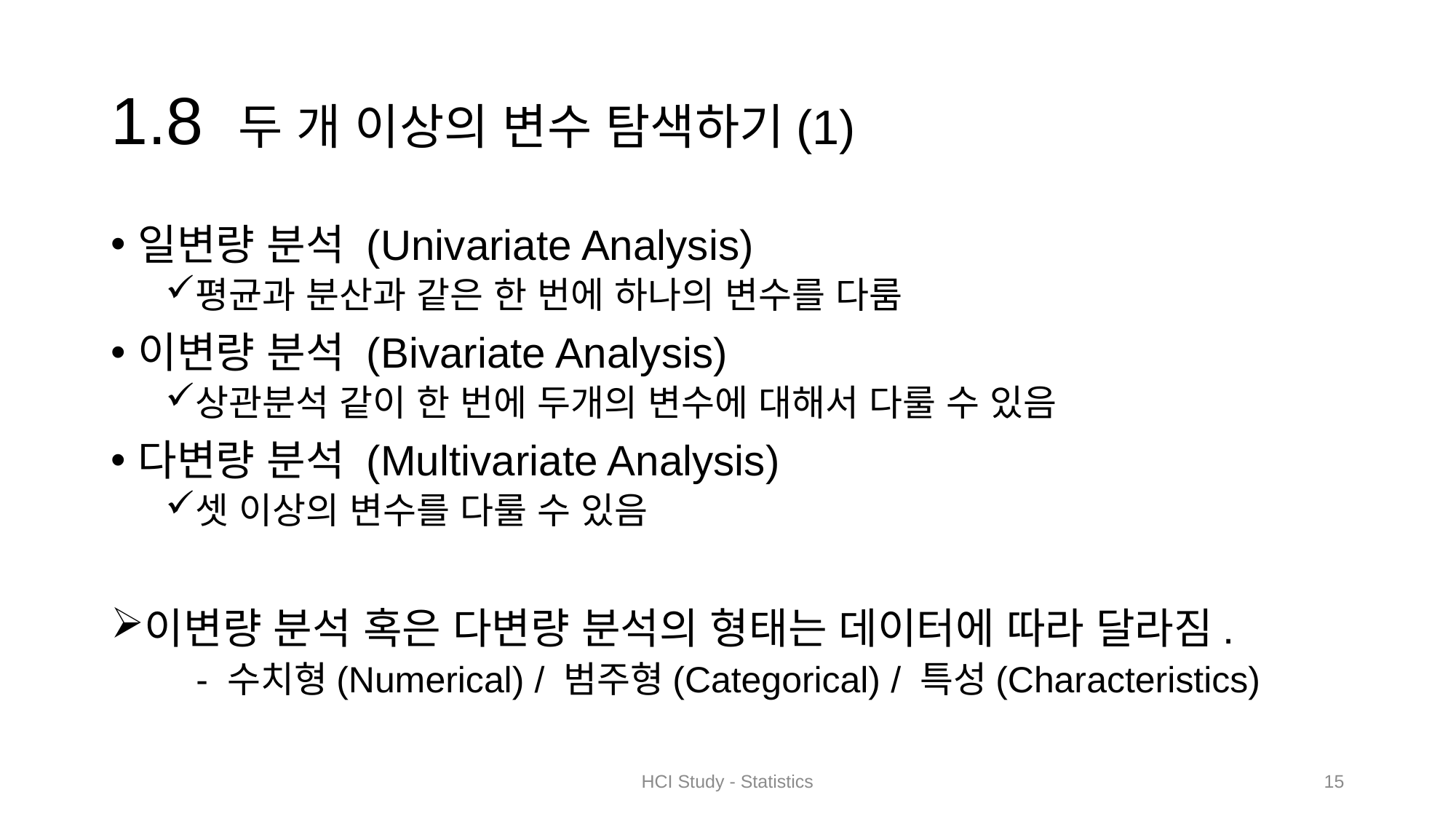

# 1.8 두 개 이상의 변수 탐색하기(1)
일변량 분석 (Univariate Analysis)
평균과 분산과 같은 한 번에 하나의 변수를 다룸
이변량 분석 (Bivariate Analysis)
상관분석 같이 한 번에 두개의 변수에 대해서 다룰 수 있음
다변량 분석 (Multivariate Analysis)
셋 이상의 변수를 다룰 수 있음

이변량 분석 혹은 다변량 분석의 형태는 데이터에 따라 달라짐.
   - 수치형(Numerical) / 범주형(Categorical) / 특성(Characteristics)

HCI Study - Statistics
15